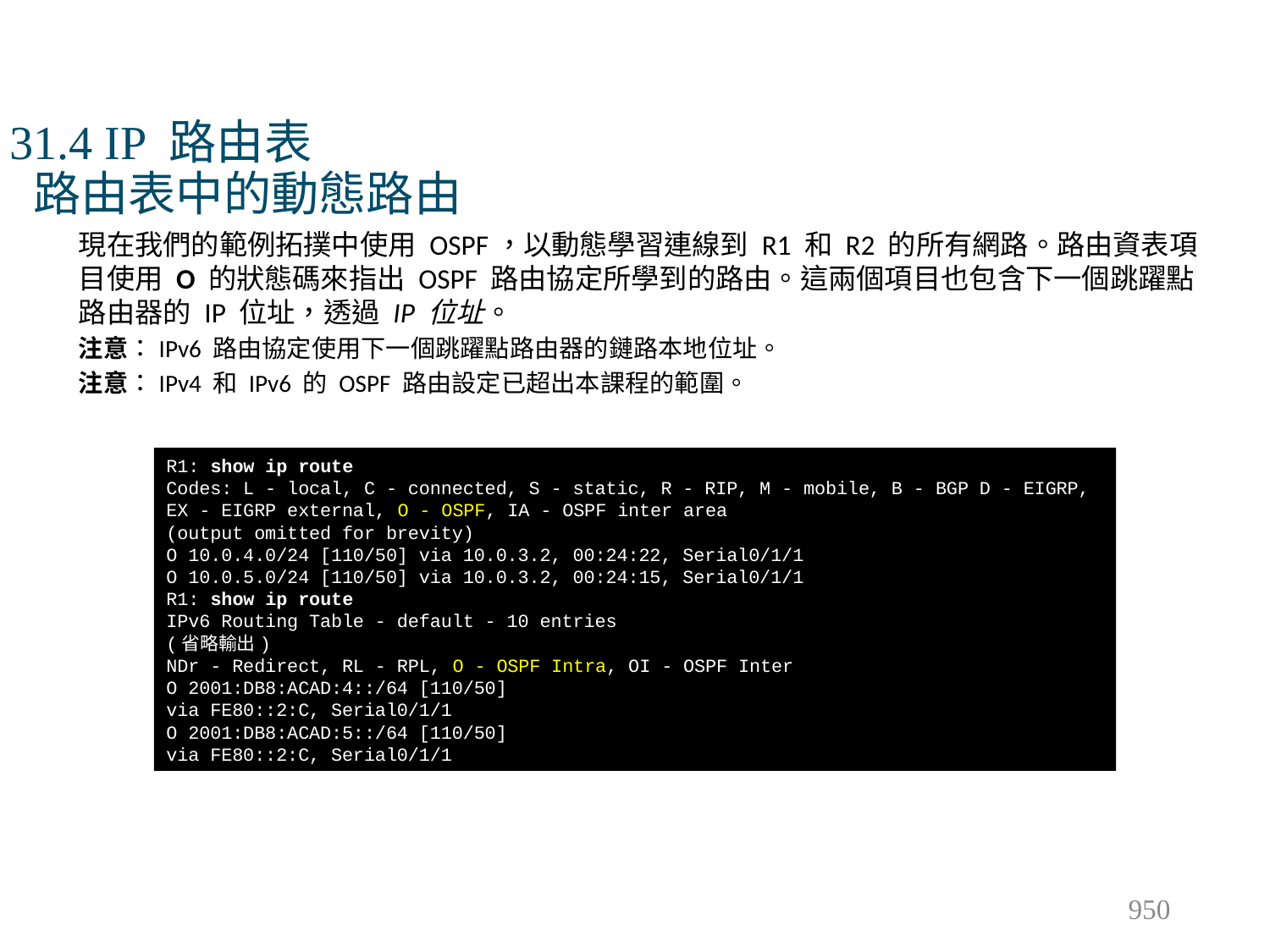

# 31.4 IP 路由表 路由表中的動態路由
現在我們的範例拓撲中使用 OSPF，以動態學習連線到 R1 和 R2 的所有網路。路由資表項目使用 O 的狀態碼來指出 OSPF 路由協定所學到的路由。這兩個項目也包含下一個跳躍點路由器的 IP 位址，透過 IP 位址。
注意：IPv6 路由協定使用下一個跳躍點路由器的鏈路本地位址。
注意：IPv4 和 IPv6 的 OSPF 路由設定已超出本課程的範圍。

R1: show ip route
Codes: L - local, C - connected, S - static, R - RIP, M - mobile, B - BGP D - EIGRP, EX - EIGRP external, O - OSPF, IA - OSPF inter area
(output omitted for brevity)
O 10.0.4.0/24 [110/50] via 10.0.3.2, 00:24:22, Serial0/1/1
O 10.0.5.0/24 [110/50] via 10.0.3.2, 00:24:15, Serial0/1/1
R1: show ip route
IPv6 Routing Table - default - 10 entries
(省略輸出)
NDr - Redirect, RL - RPL, O - OSPF Intra, OI - OSPF Inter
O 2001:DB8:ACAD:4::/64 [110/50]
via FE80::2:C, Serial0/1/1
O 2001:DB8:ACAD:5::/64 [110/50]
via FE80::2:C, Serial0/1/1
950